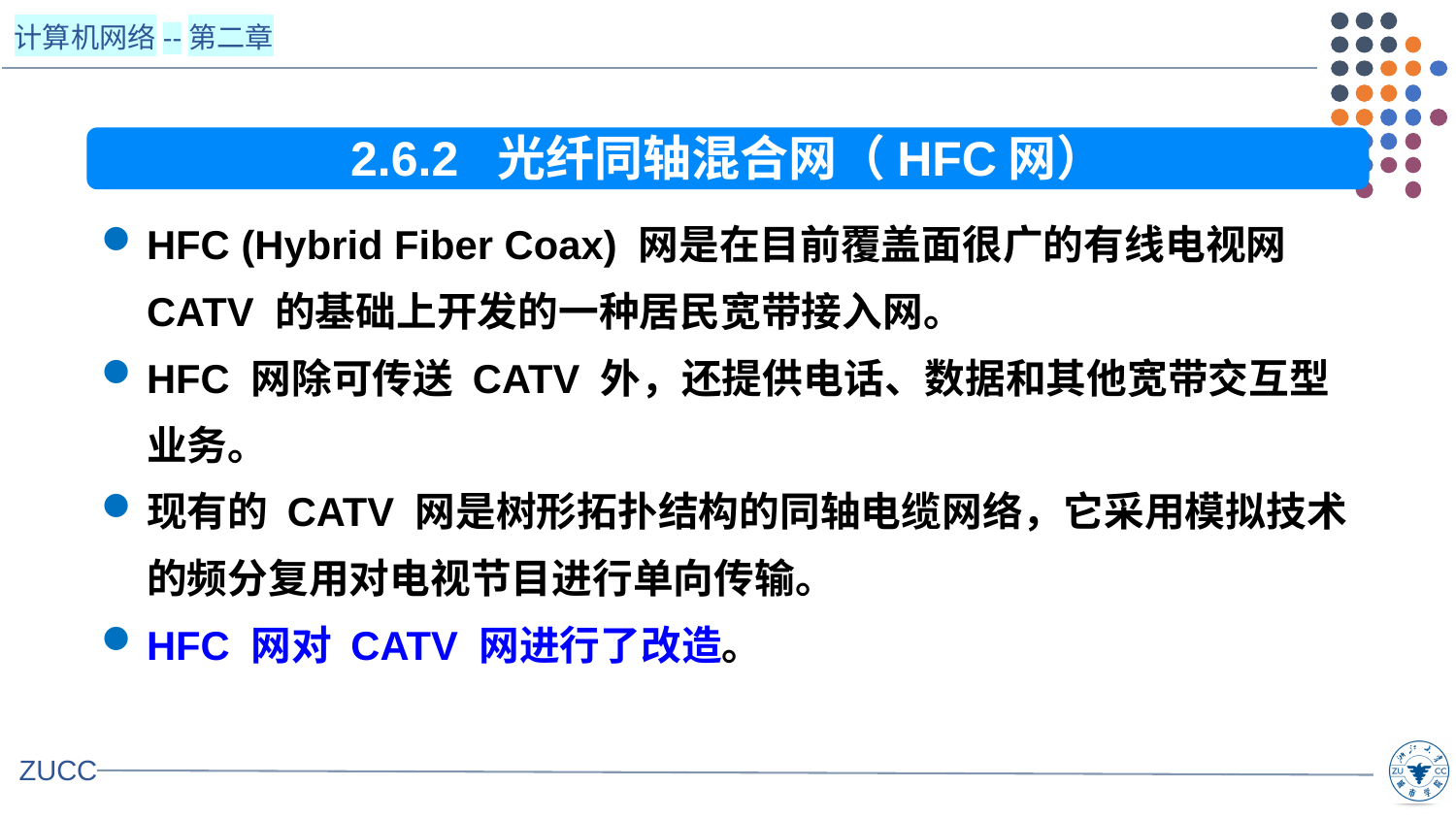

2.6.2  光纤同轴混合网（HFC网）

HFC (Hybrid Fiber Coax) 网是在目前覆盖面很广的有线电视网 CATV 的基础上开发的一种居民宽带接入网。
HFC 网除可传送 CATV 外，还提供电话、数据和其他宽带交互型业务。
现有的 CATV 网是树形拓扑结构的同轴电缆网络，它采用模拟技术的频分复用对电视节目进行单向传输。
HFC 网对 CATV 网进行了改造。